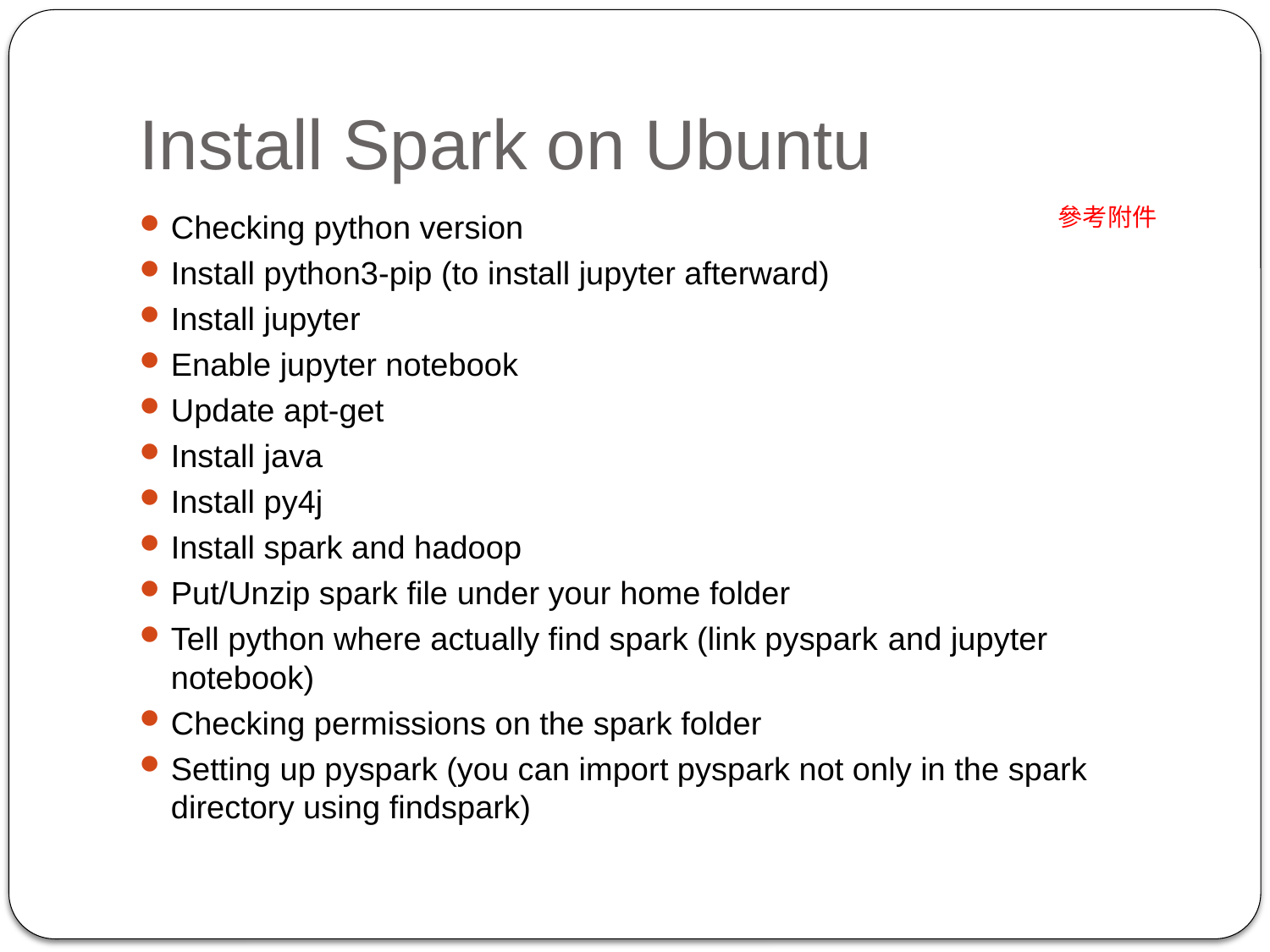

# Install Spark on Ubuntu
參考附件
Checking python version
Install python3-pip (to install jupyter afterward)
Install jupyter
Enable jupyter notebook
Update apt-get
Install java
Install py4j
Install spark and hadoop
Put/Unzip spark file under your home folder
Tell python where actually find spark (link pyspark and jupyter notebook)
Checking permissions on the spark folder
Setting up pyspark (you can import pyspark not only in the spark directory using findspark)